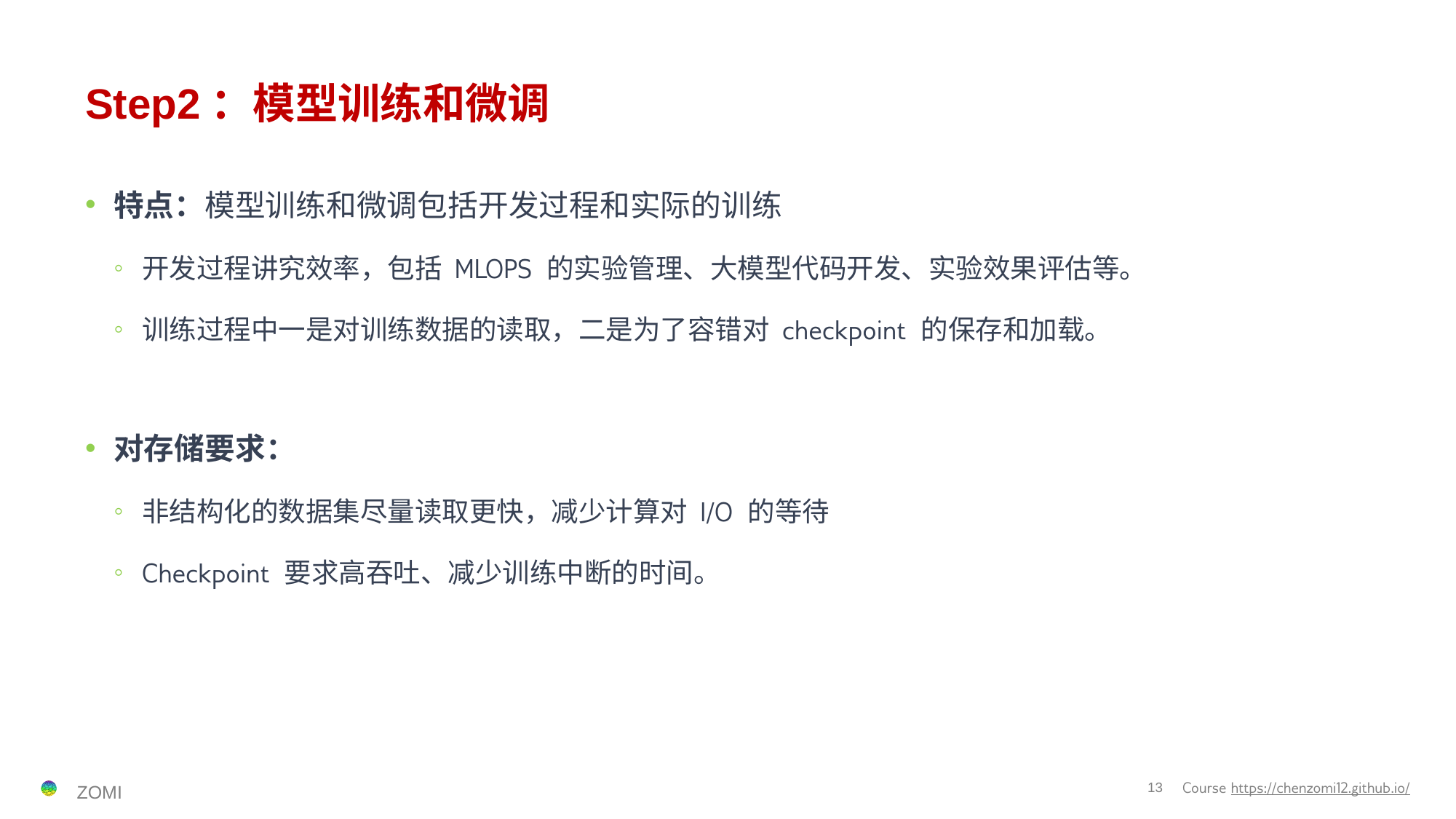

# Step2：模型训练和微调
特点：模型训练和微调包括开发过程和实际的训练
开发过程讲究效率，包括 MLOPS 的实验管理、大模型代码开发、实验效果评估等。
训练过程中一是对训练数据的读取，二是为了容错对 checkpoint 的保存和加载。

对存储要求：
非结构化的数据集尽量读取更快，减少计算对 I/O 的等待
Checkpoint 要求高吞吐、减少训练中断的时间。